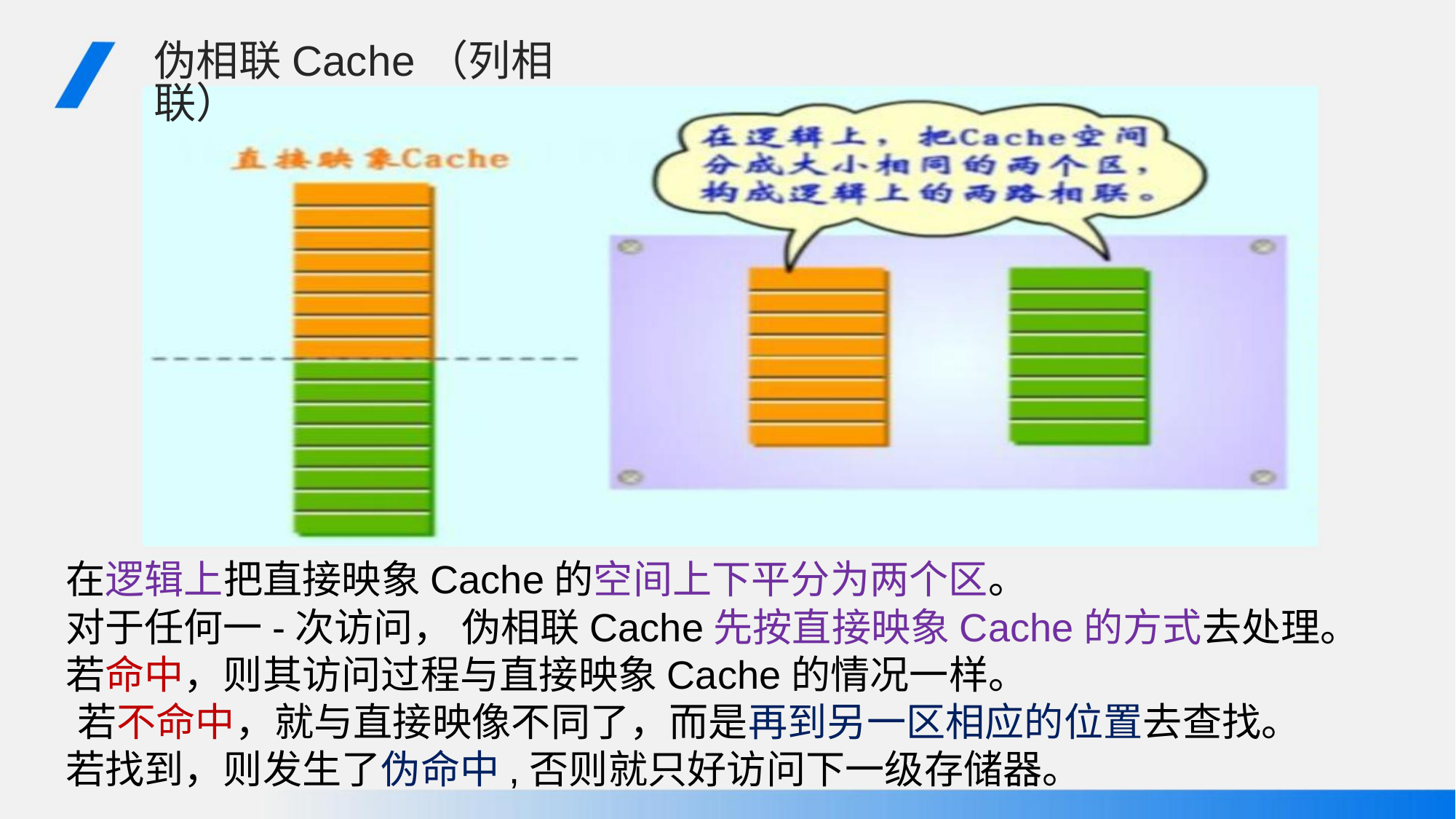

伪相联Cache（列相联）
在逻辑上把直接映象Cache的空间上下平分为两个区。
对于任何一-次访问， 伪相联Cache先按直接映象Cache的方式去处理。
若命中，则其访问过程与直接映象Cache的情况一样。
若不命中，就与直接映像不同了，而是再到另一区相应的位置去查找。
若找到，则发生了伪命中,否则就只好访问下一级存储器。